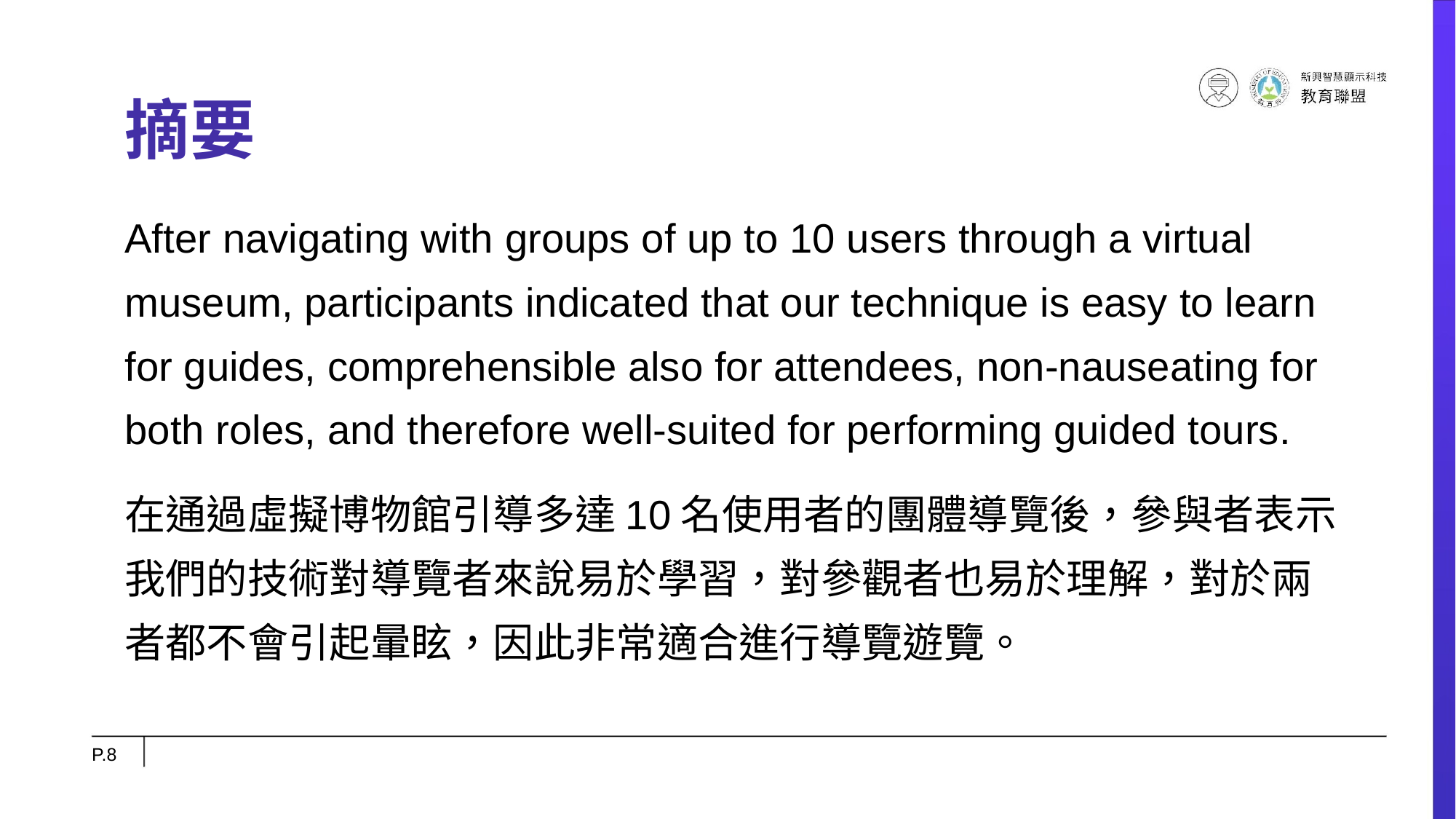

# 摘要
After navigating with groups of up to 10 users through a virtual museum, participants indicated that our technique is easy to learn for guides, comprehensible also for attendees, non-nauseating for both roles, and therefore well-suited for performing guided tours.
在通過虛擬博物館引導多達10名使用者的團體導覽後，參與者表示我們的技術對導覽者來說易於學習，對參觀者也易於理解，對於兩者都不會引起暈眩，因此非常適合進行導覽遊覽。
P.8